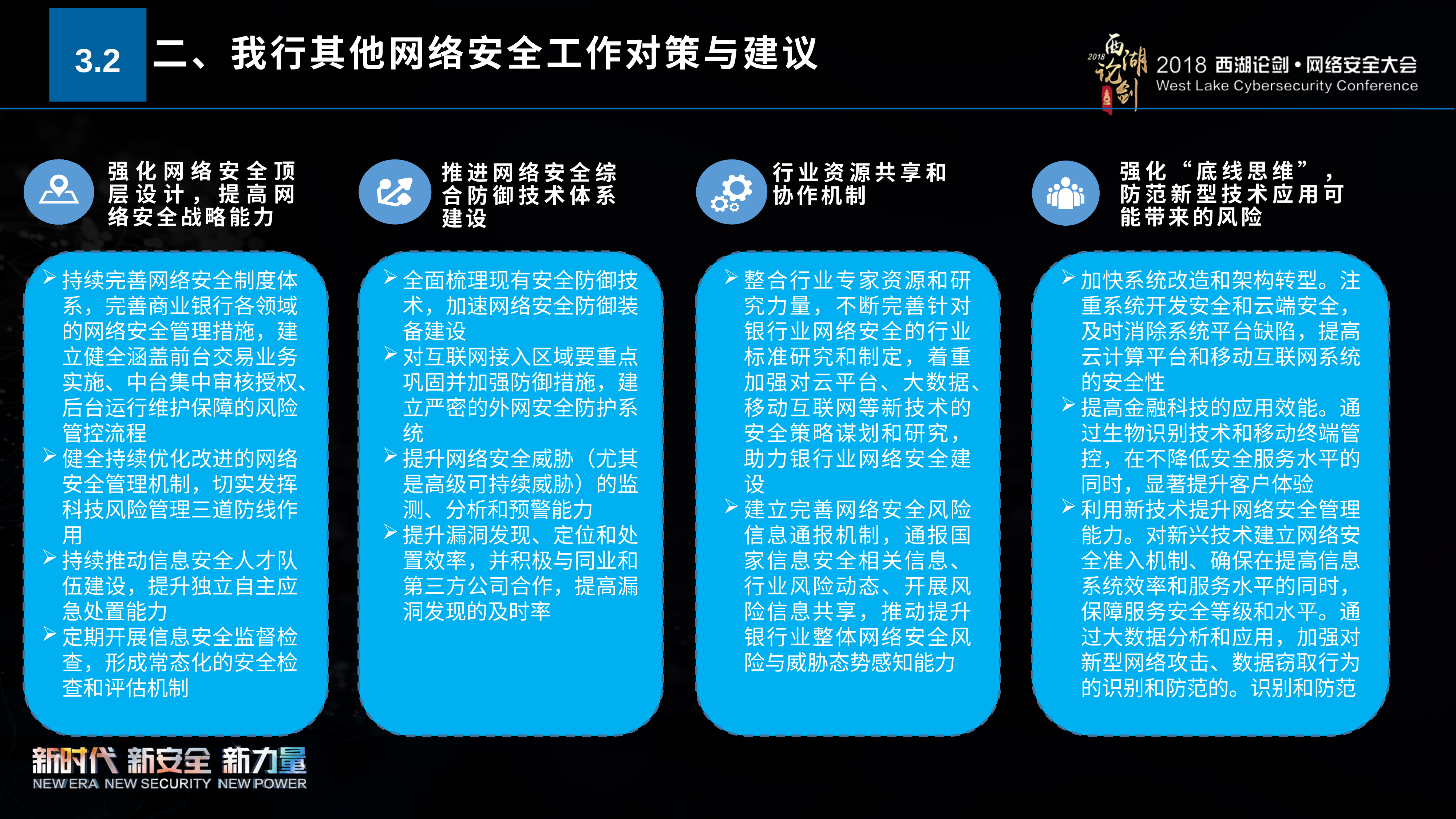

3.2
二、我行其他网络安全工作对策与建议
强化网络安全顶层设计，提高网络安全战略能力
强化“底线思维”，防范新型技术应用可能带来的风险

推进网络安全综合防御技术体系建设
行业资源共享和协作机制

持续完善网络安全制度体系，完善商业银行各领域的网络安全管理措施，建立健全涵盖前台交易业务实施、中台集中审核授权、后台运行维护保障的风险管控流程
健全持续优化改进的网络安全管理机制，切实发挥科技风险管理三道防线作用
持续推动信息安全人才队伍建设，提升独立自主应急处置能力
定期开展信息安全监督检查，形成常态化的安全检查和评估机制

全面梳理现有安全防御技术，加速网络安全防御装备建设
对互联网接入区域要重点巩固并加强防御措施，建立严密的外网安全防护系统
提升网络安全威胁（尤其是高级可持续威胁）的监测、分析和预警能力
提升漏洞发现、定位和处置效率，并积极与同业和第三方公司合作，提高漏洞发现的及时率

整合行业专家资源和研究力量，不断完善针对银行业网络安全的行业标准研究和制定，着重加强对云平台、大数据、移动互联网等新技术的安全策略谋划和研究，助力银行业网络安全建设
建立完善网络安全风险信息通报机制，通报国家信息安全相关信息、行业风险动态、开展风险信息共享，推动提升银行业整体网络安全风险与威胁态势感知能力
加快系统改造和架构转型。注重系统开发安全和云端安全，及时消除系统平台缺陷，提高云计算平台和移动互联网系统的安全性
提高金融科技的应用效能。通过生物识别技术和移动终端管控，在不降低安全服务水平的同时，显著提升客户体验
利用新技术提升网络安全管理能力。对新兴技术建立网络安全准入机制、确保在提高信息系统效率和服务水平的同时，保障服务安全等级和水平。通过大数据分析和应用，加强对新型网络攻击、数据窃取行为的识别和防范的。识别和防范